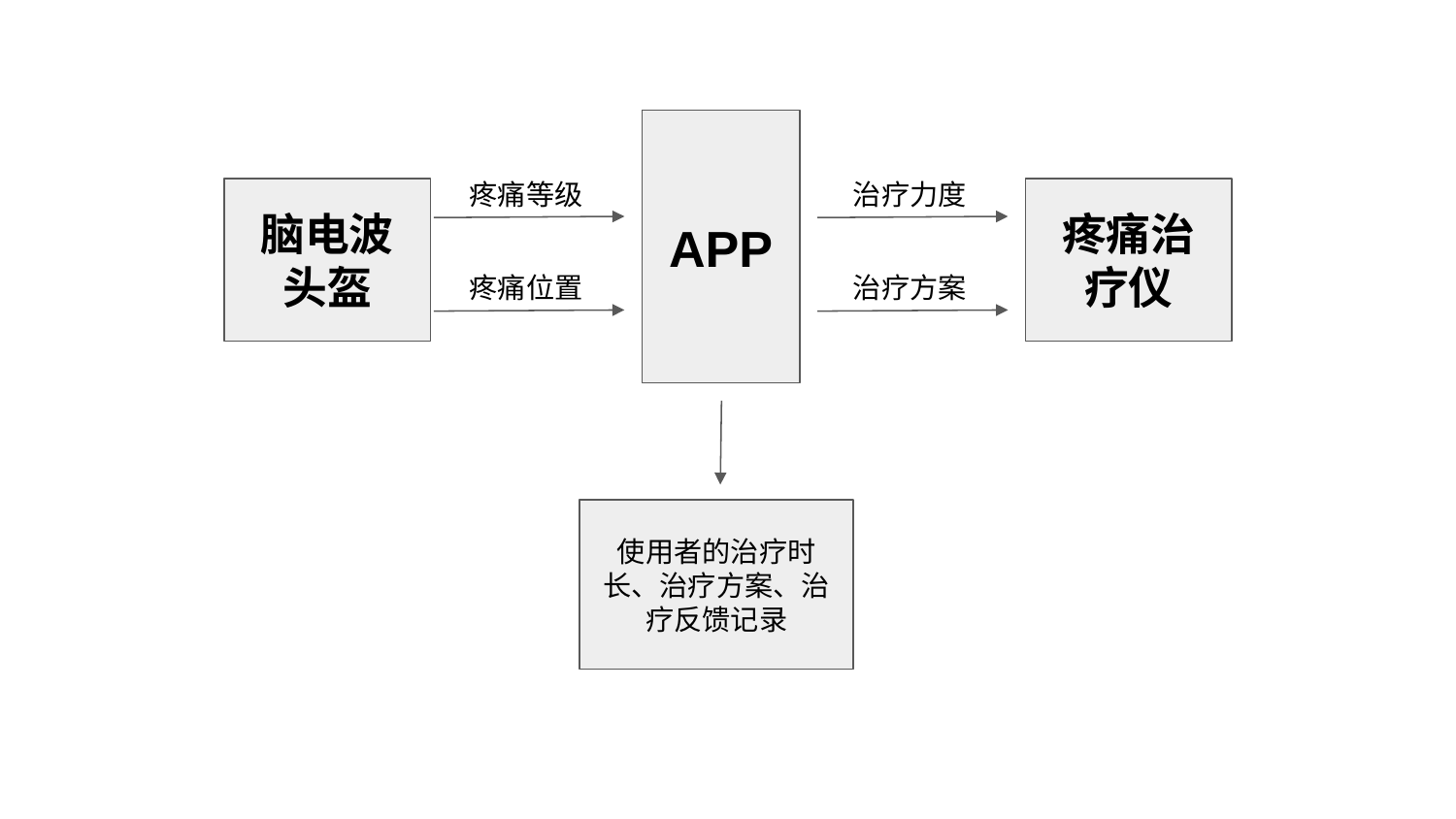

APP
疼痛等级
治疗力度
脑电波头盔
疼痛治疗仪
疼痛位置
治疗方案
使用者的治疗时长、治疗方案、治疗反馈记录